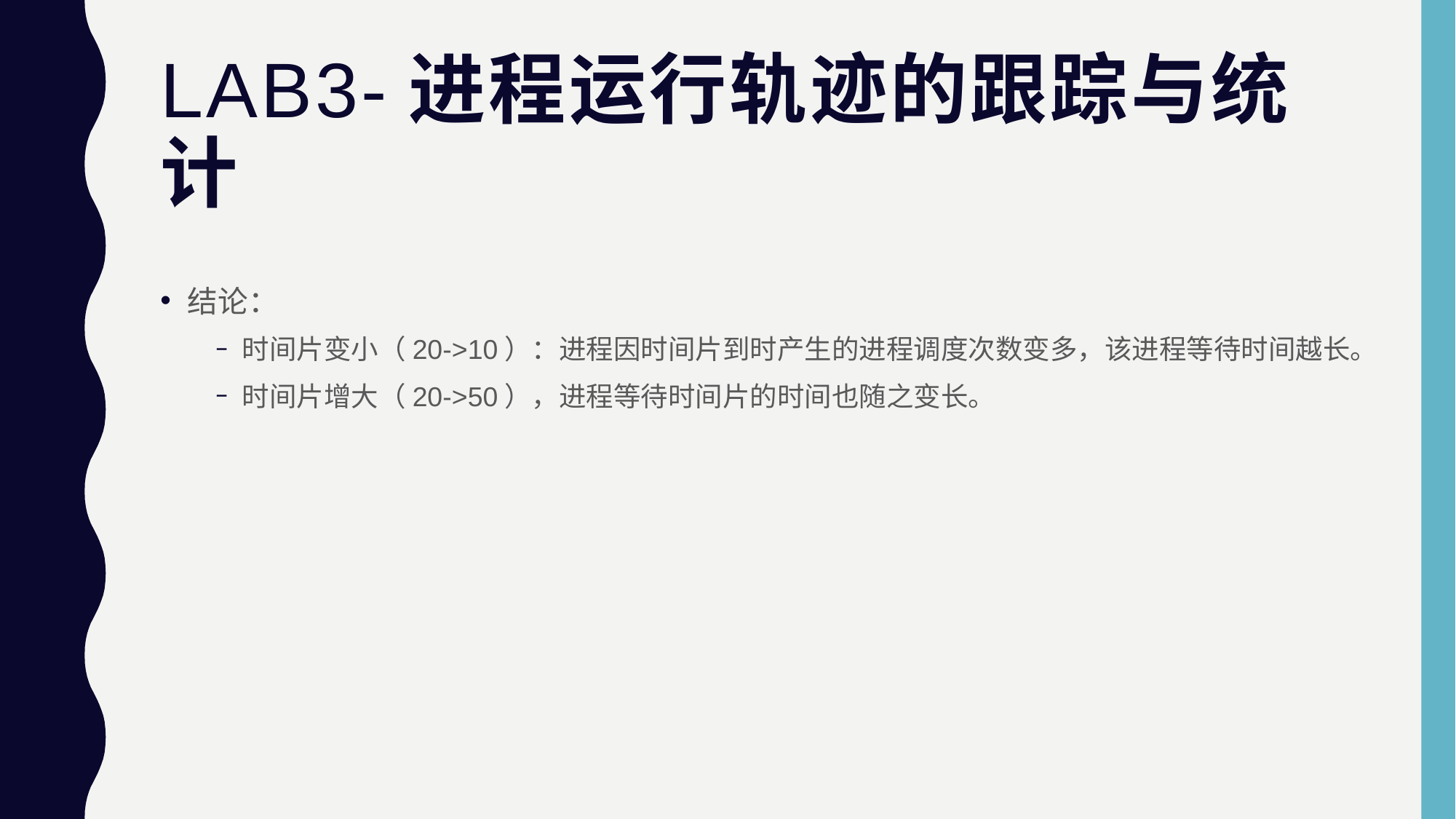

# Lab3-进程运行轨迹的跟踪与统计
结论：
时间片变小（20->10）：进程因时间片到时产生的进程调度次数变多，该进程等待时间越长。
时间片增大（20->50），进程等待时间片的时间也随之变长。